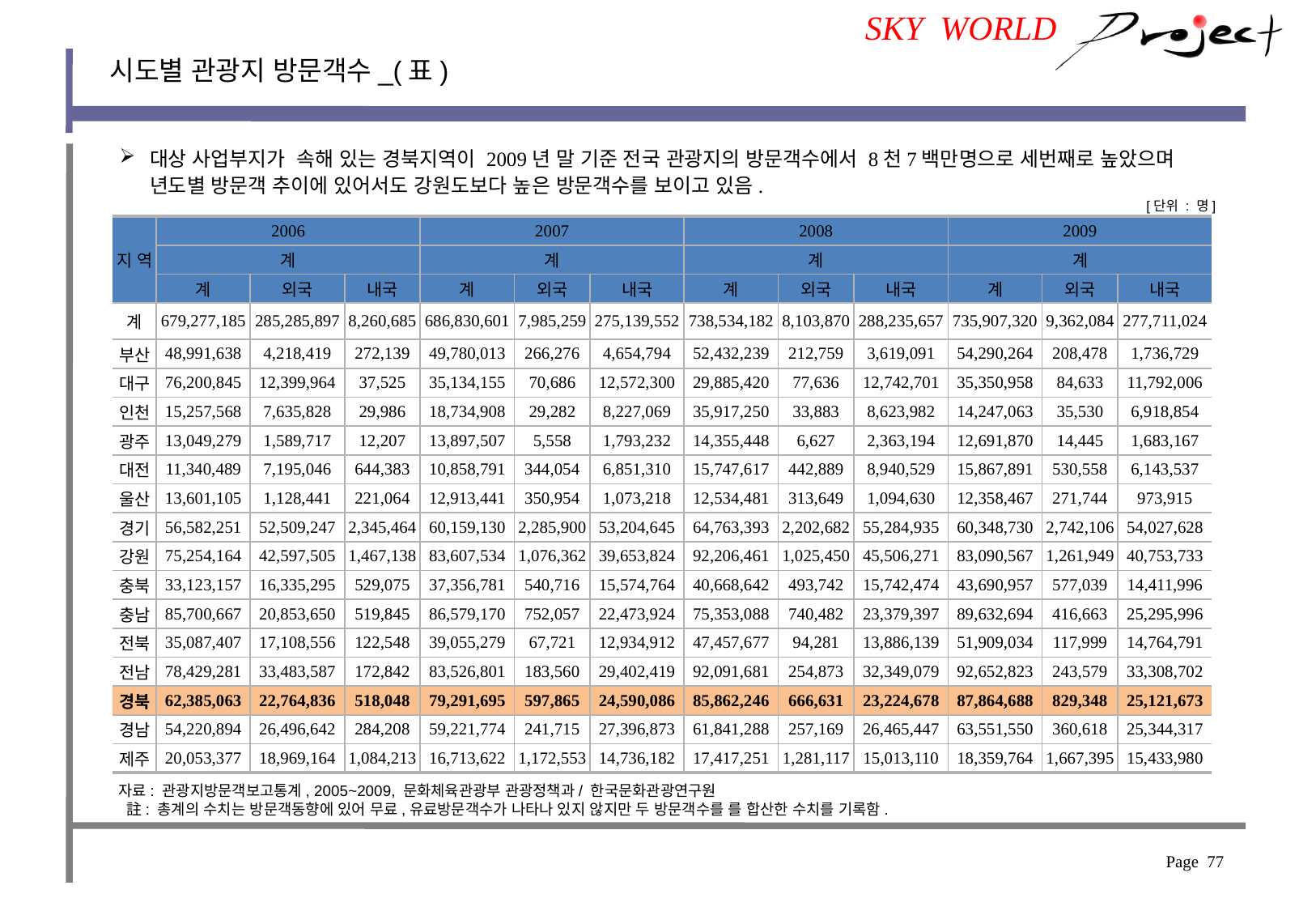

SKY  WORLD
시도별 관광지 방문객수_(표)
대상 사업부지가  속해 있는 경북지역이 2009년 말 기준 전국 관광지의 방문객수에서 8천7백만명으로 세번째로 높았으며 년도별 방문객 추이에 있어서도 강원도보다 높은 방문객수를 보이고 있음.
[단위 : 명]
| 지 역 | 2006 |  |  | 2007 |  |  | 2008 |  |  | 2009 |  |  |
| --- | --- | --- | --- | --- | --- | --- | --- | --- | --- | --- | --- | --- |
|  | 계 |  |  | 계 |  |  | 계 |  |  | 계 |  |  |
|  | 계 | 외국 | 내국 | 계 | 외국 | 내국 | 계 | 외국 | 내국 | 계 | 외국 | 내국 |
| 계 | 679,277,185 | 285,285,897 | 8,260,685 | 686,830,601 | 7,985,259 | 275,139,552 | 738,534,182 | 8,103,870 | 288,235,657 | 735,907,320 | 9,362,084 | 277,711,024 |
| 부산 | 48,991,638 | 4,218,419 | 272,139 | 49,780,013 | 266,276 | 4,654,794 | 52,432,239 | 212,759 | 3,619,091 | 54,290,264 | 208,478 | 1,736,729 |
| 대구 | 76,200,845 | 12,399,964 | 37,525 | 35,134,155 | 70,686 | 12,572,300 | 29,885,420 | 77,636 | 12,742,701 | 35,350,958 | 84,633 | 11,792,006 |
| 인천 | 15,257,568 | 7,635,828 | 29,986 | 18,734,908 | 29,282 | 8,227,069 | 35,917,250 | 33,883 | 8,623,982 | 14,247,063 | 35,530 | 6,918,854 |
| 광주 | 13,049,279 | 1,589,717 | 12,207 | 13,897,507 | 5,558 | 1,793,232 | 14,355,448 | 6,627 | 2,363,194 | 12,691,870 | 14,445 | 1,683,167 |
| 대전 | 11,340,489 | 7,195,046 | 644,383 | 10,858,791 | 344,054 | 6,851,310 | 15,747,617 | 442,889 | 8,940,529 | 15,867,891 | 530,558 | 6,143,537 |
| 울산 | 13,601,105 | 1,128,441 | 221,064 | 12,913,441 | 350,954 | 1,073,218 | 12,534,481 | 313,649 | 1,094,630 | 12,358,467 | 271,744 | 973,915 |
| 경기 | 56,582,251 | 52,509,247 | 2,345,464 | 60,159,130 | 2,285,900 | 53,204,645 | 64,763,393 | 2,202,682 | 55,284,935 | 60,348,730 | 2,742,106 | 54,027,628 |
| 강원 | 75,254,164 | 42,597,505 | 1,467,138 | 83,607,534 | 1,076,362 | 39,653,824 | 92,206,461 | 1,025,450 | 45,506,271 | 83,090,567 | 1,261,949 | 40,753,733 |
| 충북 | 33,123,157 | 16,335,295 | 529,075 | 37,356,781 | 540,716 | 15,574,764 | 40,668,642 | 493,742 | 15,742,474 | 43,690,957 | 577,039 | 14,411,996 |
| 충남 | 85,700,667 | 20,853,650 | 519,845 | 86,579,170 | 752,057 | 22,473,924 | 75,353,088 | 740,482 | 23,379,397 | 89,632,694 | 416,663 | 25,295,996 |
| 전북 | 35,087,407 | 17,108,556 | 122,548 | 39,055,279 | 67,721 | 12,934,912 | 47,457,677 | 94,281 | 13,886,139 | 51,909,034 | 117,999 | 14,764,791 |
| 전남 | 78,429,281 | 33,483,587 | 172,842 | 83,526,801 | 183,560 | 29,402,419 | 92,091,681 | 254,873 | 32,349,079 | 92,652,823 | 243,579 | 33,308,702 |
| 경북 | 62,385,063 | 22,764,836 | 518,048 | 79,291,695 | 597,865 | 24,590,086 | 85,862,246 | 666,631 | 23,224,678 | 87,864,688 | 829,348 | 25,121,673 |
| 경남 | 54,220,894 | 26,496,642 | 284,208 | 59,221,774 | 241,715 | 27,396,873 | 61,841,288 | 257,169 | 26,465,447 | 63,551,550 | 360,618 | 25,344,317 |
| 제주 | 20,053,377 | 18,969,164 | 1,084,213 | 16,713,622 | 1,172,553 | 14,736,182 | 17,417,251 | 1,281,117 | 15,013,110 | 18,359,764 | 1,667,395 | 15,433,980 |
자료: 관광지방문객보고통계, 2005~2009, 문화체육관광부 관광정책과/ 한국문화관광연구원
 註: 총계의 수치는 방문객동향에 있어 무료,유료방문객수가 나타나 있지 않지만 두 방문객수를 를 합산한 수치를 기록함.